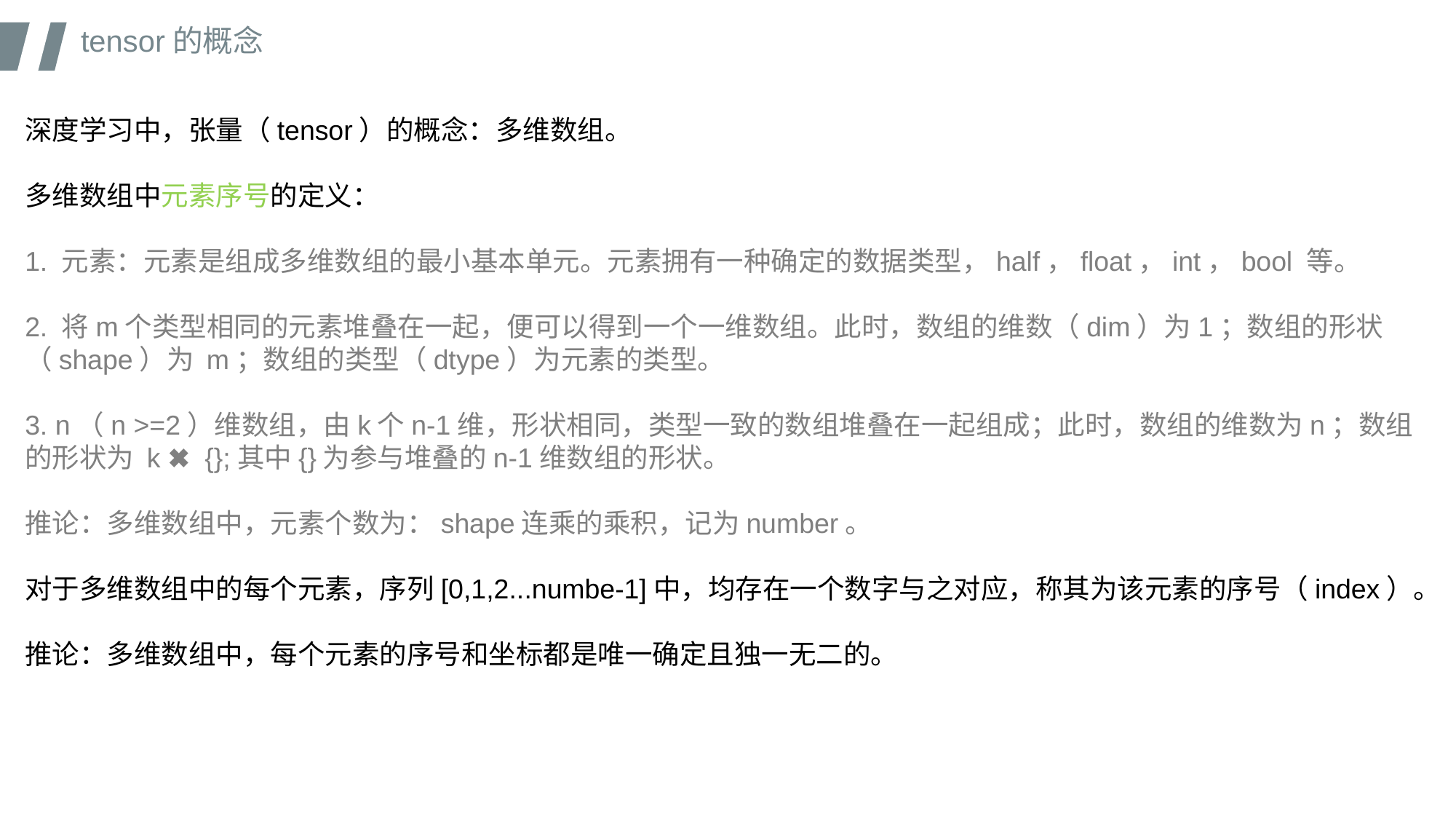

tensor的概念

深度学习中，张量（tensor）的概念：多维数组。

多维数组中元素序号的定义：

1. 元素：元素是组成多维数组的最小基本单元。元素拥有一种确定的数据类型，half，float，int，bool 等。

2. 将m个类型相同的元素堆叠在一起，便可以得到一个一维数组。此时，数组的维数（dim）为1；数组的形状（shape）为 m；数组的类型（dtype）为元素的类型。

3. n（n >=2）维数组，由k个n-1维，形状相同，类型一致的数组堆叠在一起组成；此时，数组的维数为n；数组的形状为 k ✖  {};其中{}为️参与堆叠的n-1维数组的形状。

推论：多维数组中，元素个数为：shape连乘的乘积，记为number。

对于多维数组中的每个元素，序列[0,1,2...numbe-1]中，均存在一个数字与之对应，称其为该元素的序号（index）。

推论：多维数组中，每个元素的序号和坐标都是唯一确定且独一无二的。